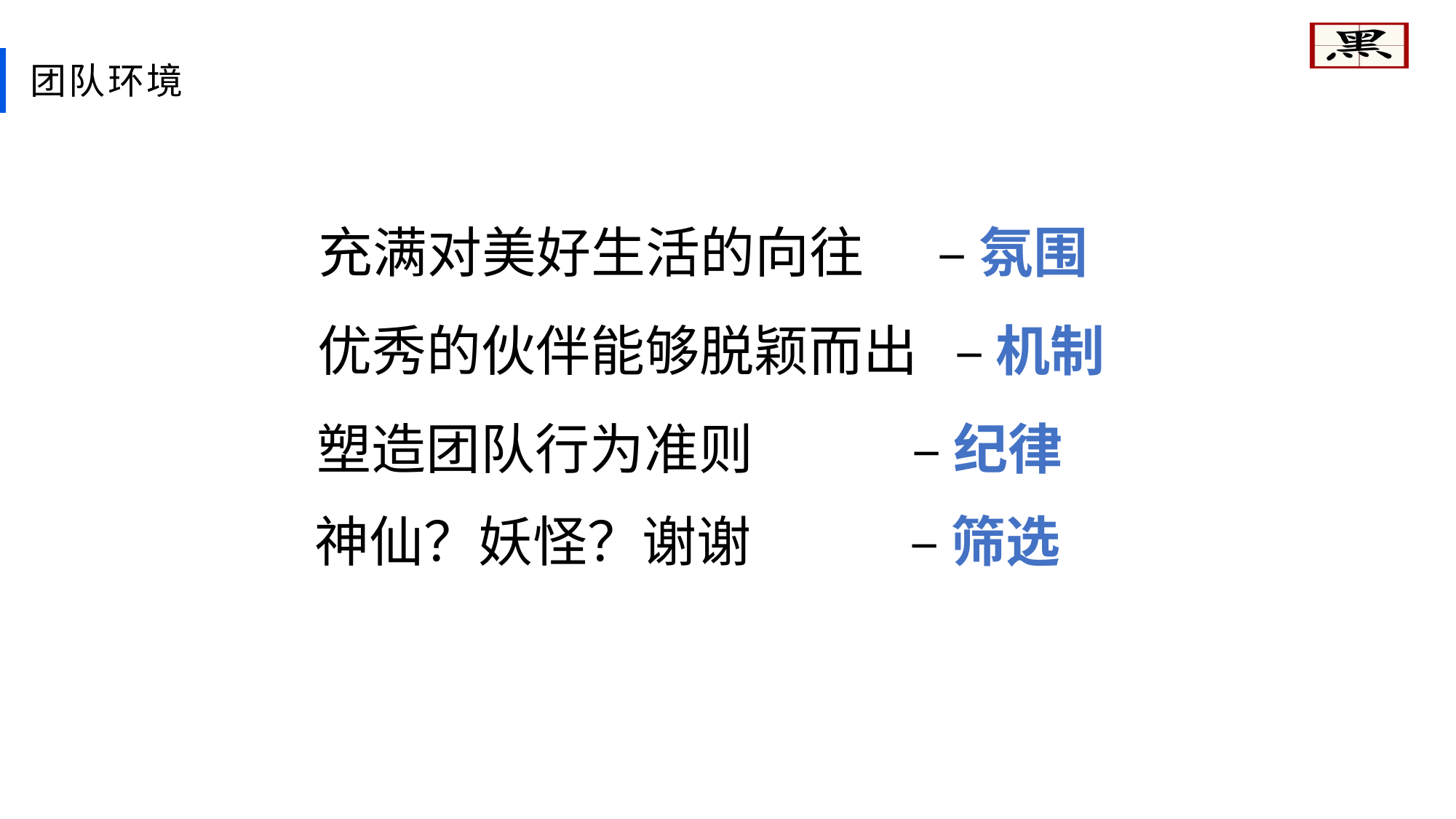

团队环境

充满对美好生活的向往      – 氛围
优秀的伙伴能够脱颖而出   – 机制
塑造团队行为准则             – 纪律
神仙？妖怪？谢谢             – 筛选